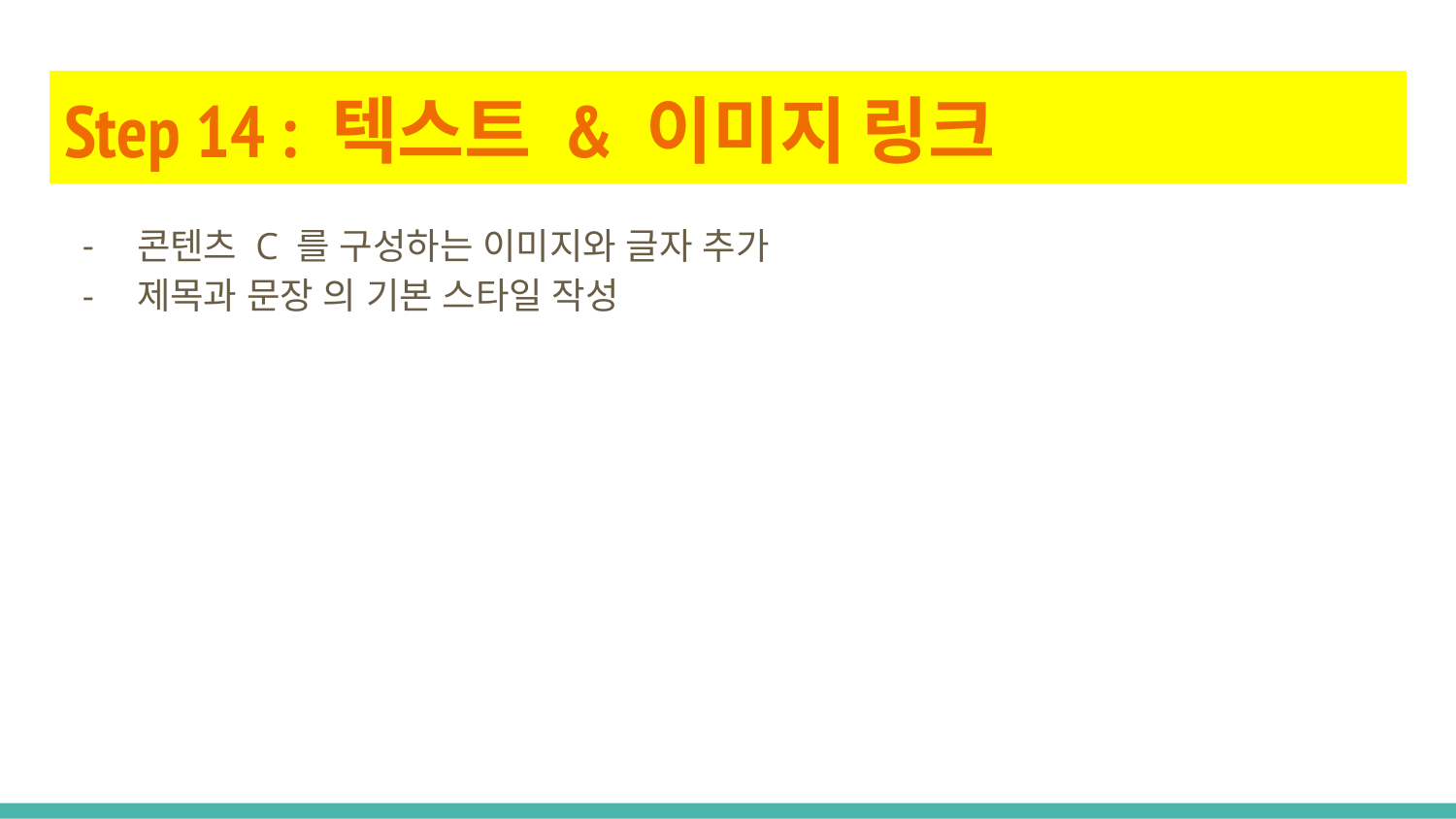

# Step 14 : 텍스트 & 이미지 링크
콘텐츠 C 를 구성하는 이미지와 글자 추가
제목과 문장 의 기본 스타일 작성